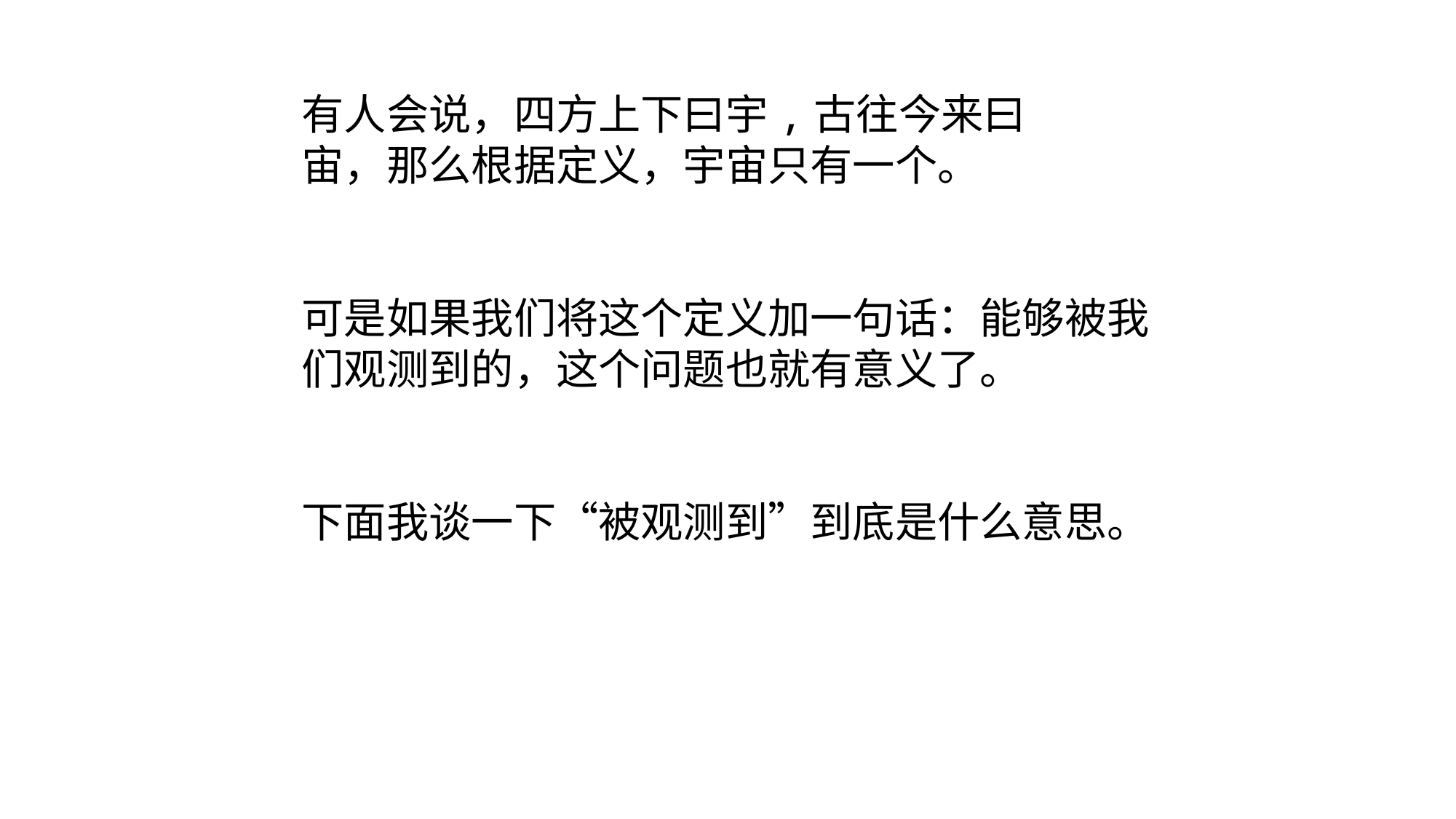

有人会说，四方上下曰宇,古往今来曰
宙，那么根据定义，宇宙只有一个。

可是如果我们将这个定义加一句话：能够被我
们观测到的，这个问题也就有意义了。

下面我谈一下“被观测到”到底是什么意思。